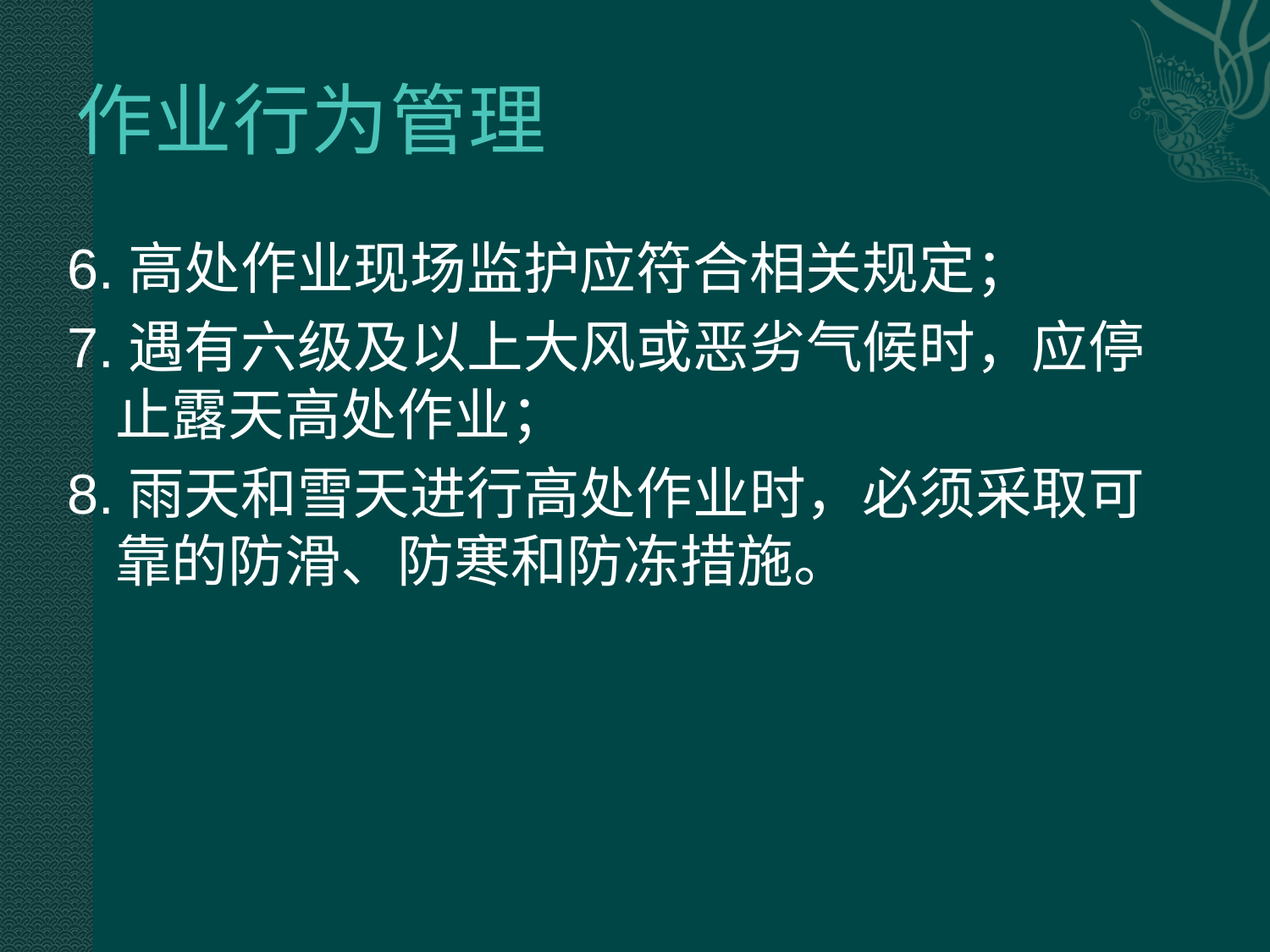

# 作业行为管理
6.高处作业现场监护应符合相关规定；
7.遇有六级及以上大风或恶劣气候时，应停止露天高处作业；
8.雨天和雪天进行高处作业时，必须采取可靠的防滑、防寒和防冻措施。